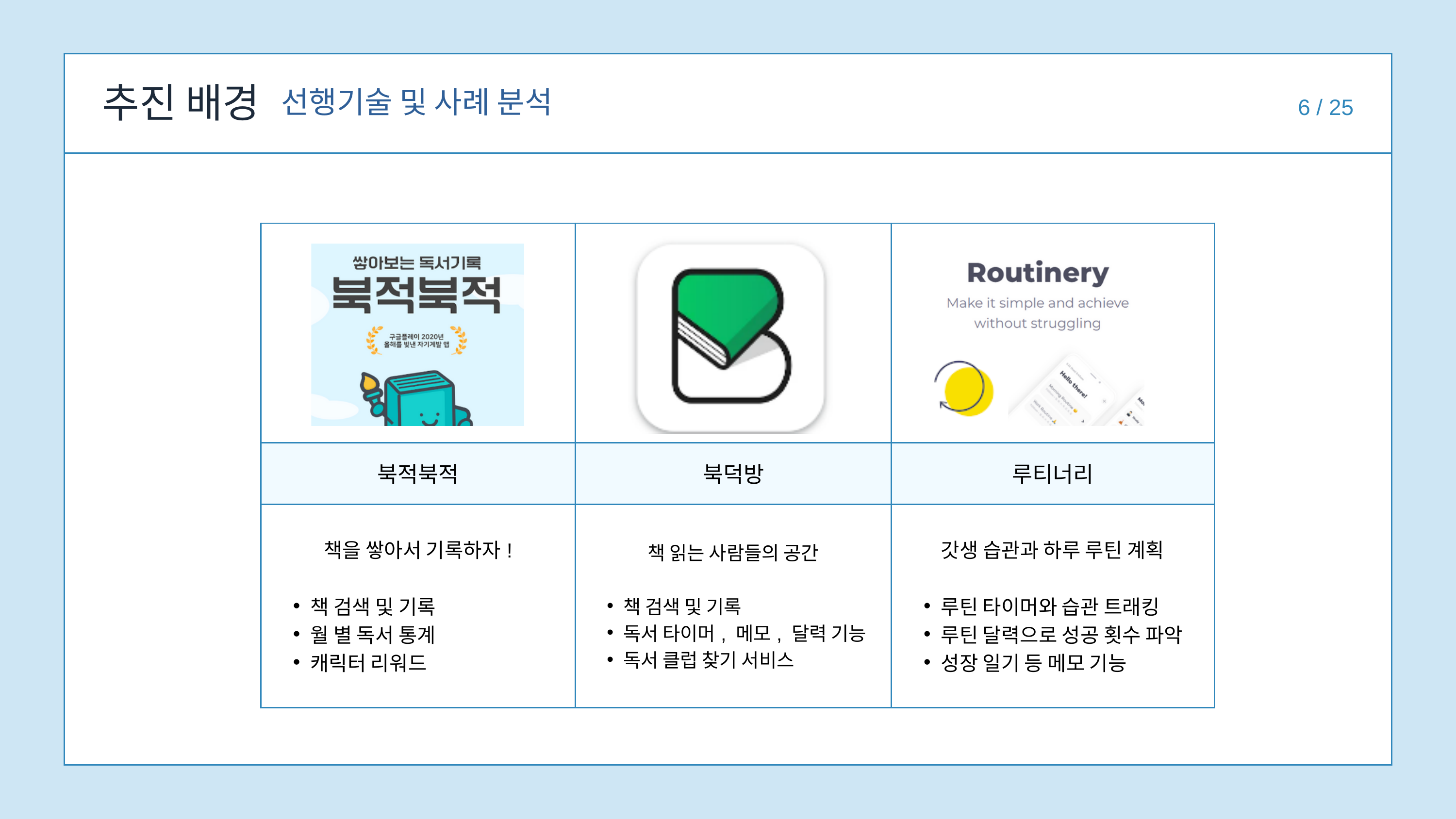

추진 배경
선행기술 및 사례 분석
6 / 25

|  |  |  |
| --- | --- | --- |
| 북적북적 | 북덕방 | 루티너리 |
| 책을 쌓아서 기록하자! 책 검색 및 기록 월 별 독서 통계 캐릭터 리워드 | 책 읽는 사람들의 공간 책 검색 및 기록 독서 타이머, 메모, 달력 기능 독서 클럽 찾기 서비스 | 갓생 습관과 하루 루틴 계획 루틴 타이머와 습관 트래킹 루틴 달력으로 성공 횟수 파악 성장 일기 등 메모 기능 |